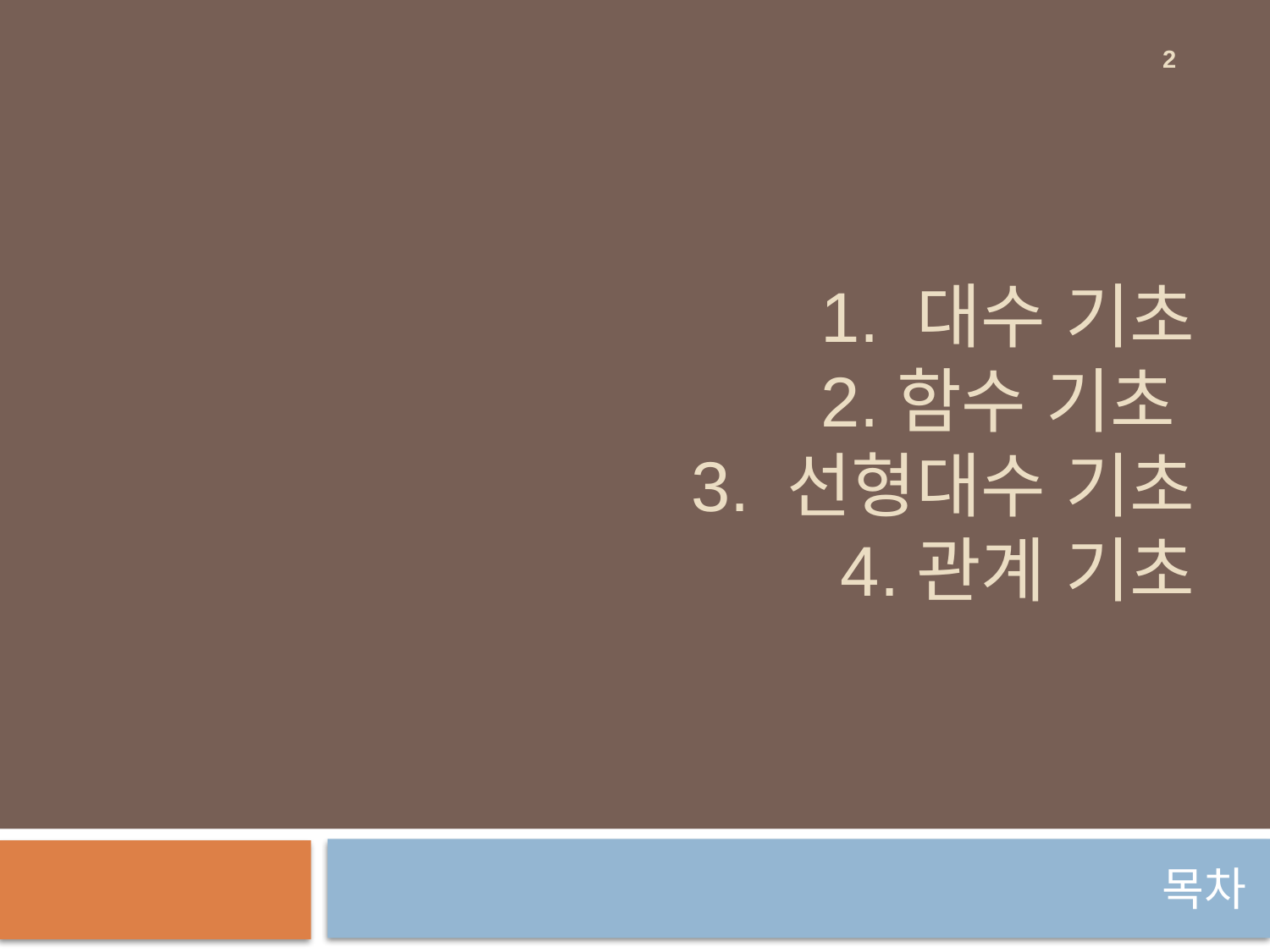

2
# 1. 대수 기초 2.함수 기초 3. 선형대수 기초 4.관계 기초
목차